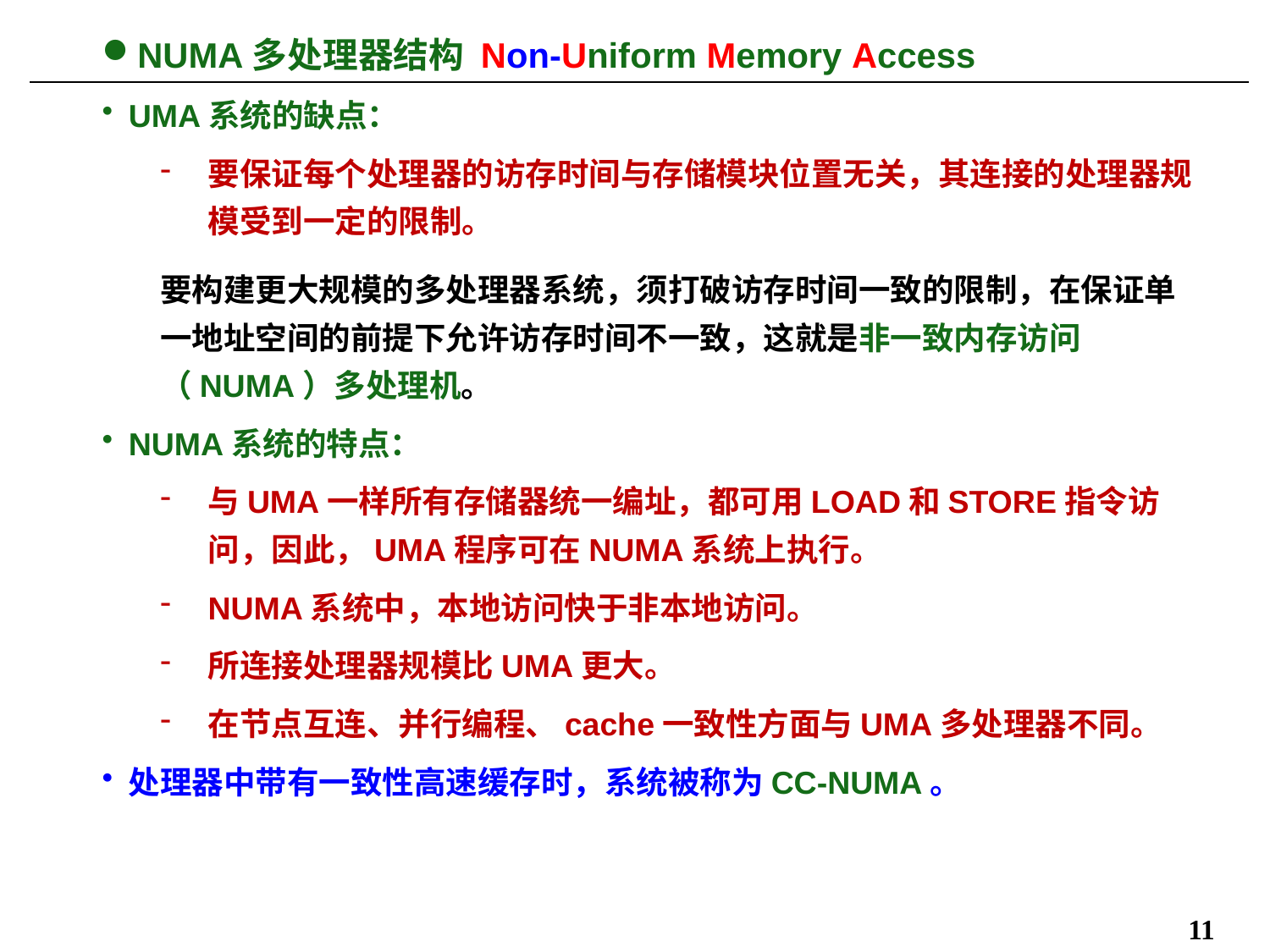

NUMA多处理器结构 Non-Uniform Memory Access
UMA系统的缺点：
要保证每个处理器的访存时间与存储模块位置无关，其连接的处理器规模受到一定的限制。
要构建更大规模的多处理器系统，须打破访存时间一致的限制，在保证单一地址空间的前提下允许访存时间不一致，这就是非一致内存访问（NUMA）多处理机。
NUMA系统的特点：
与UMA一样所有存储器统一编址，都可用LOAD和STORE指令访问，因此，UMA程序可在NUMA系统上执行。
NUMA系统中，本地访问快于非本地访问。
所连接处理器规模比UMA更大。
在节点互连、并行编程、cache一致性方面与UMA多处理器不同。
处理器中带有一致性高速缓存时，系统被称为CC-NUMA。